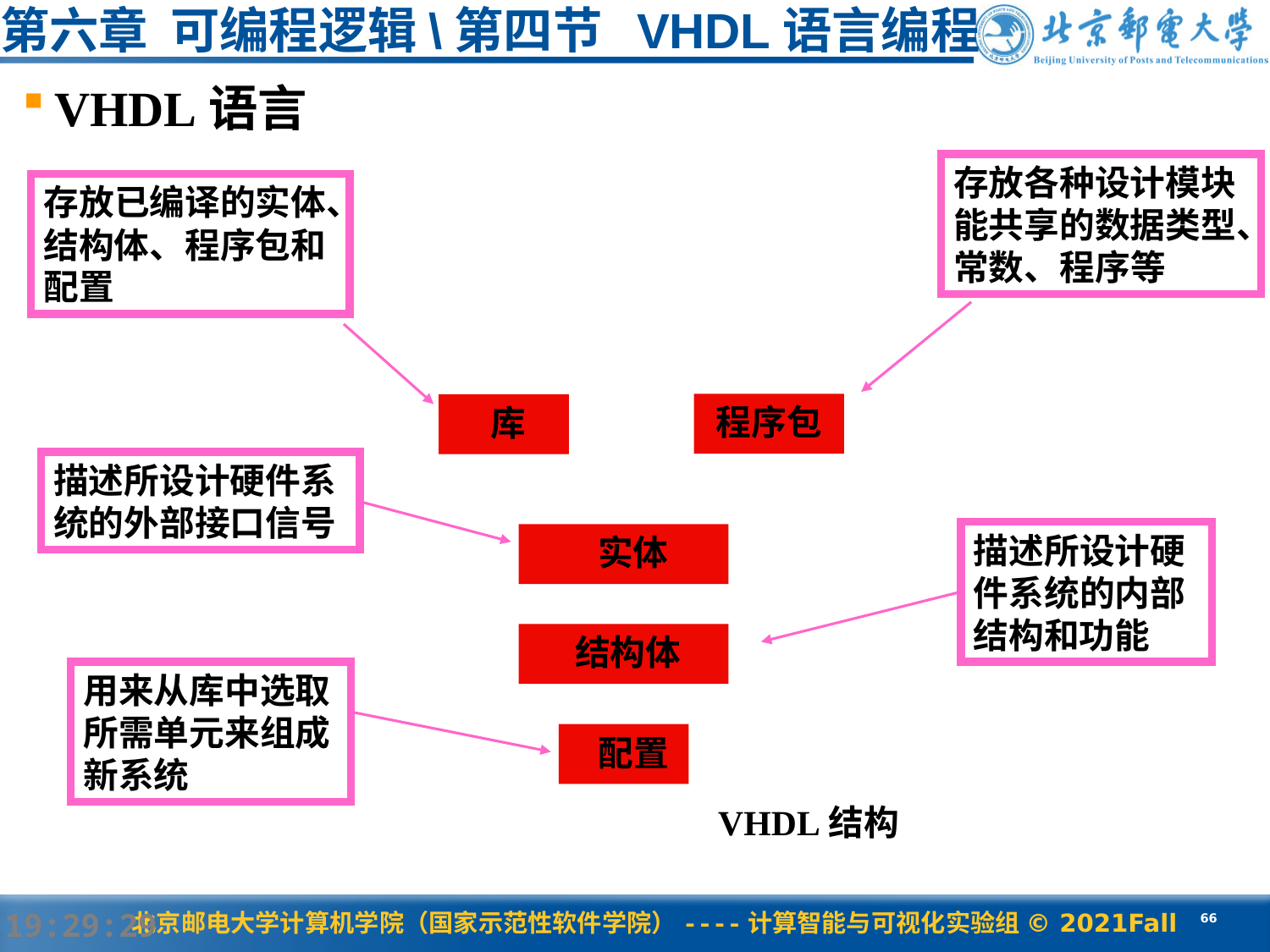

# 第六章  可编程逻辑\第四节  VHDL语言编程
VHDL语言

存放各种设计模块能共享的数据类型、常数、程序等

存放已编译的实体、结构体、程序包和配置

VHDL结构

程序包

库
描述所设计硬件系统的外部接口信号

描述所设计硬件系统的内部结构和功能

实体

结构体
用来从库中选取所需单元来组成新系统

配置